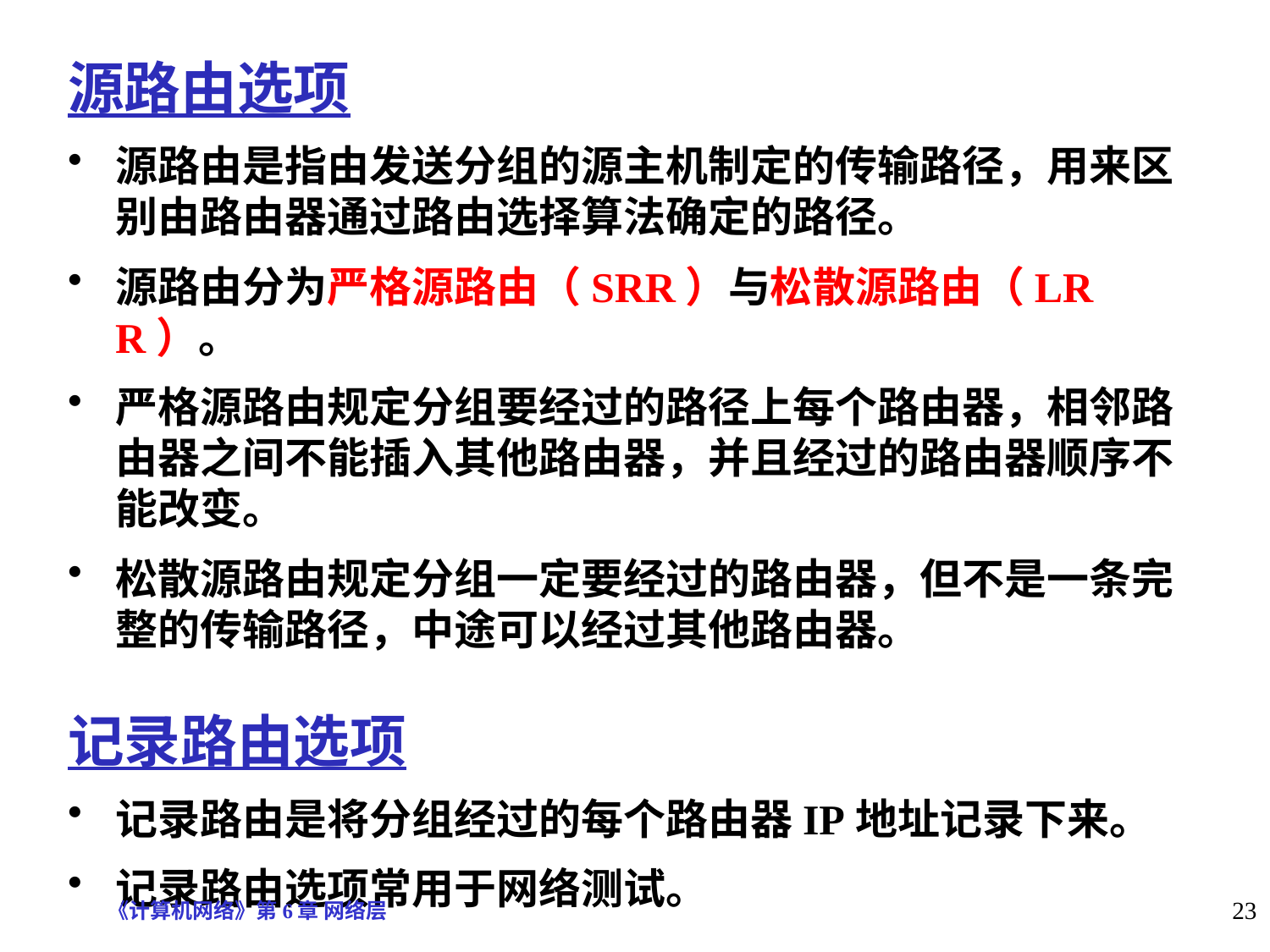

源路由选项
源路由是指由发送分组的源主机制定的传输路径，用来区别由路由器通过路由选择算法确定的路径。
源路由分为严格源路由（SRR）与松散源路由（LRR）。
严格源路由规定分组要经过的路径上每个路由器，相邻路由器之间不能插入其他路由器，并且经过的路由器顺序不能改变。
松散源路由规定分组一定要经过的路由器，但不是一条完整的传输路径，中途可以经过其他路由器。

记录路由选项
记录路由是将分组经过的每个路由器IP地址记录下来。
记录路由选项常用于网络测试。

《计算机网络》第6章 网络层
23